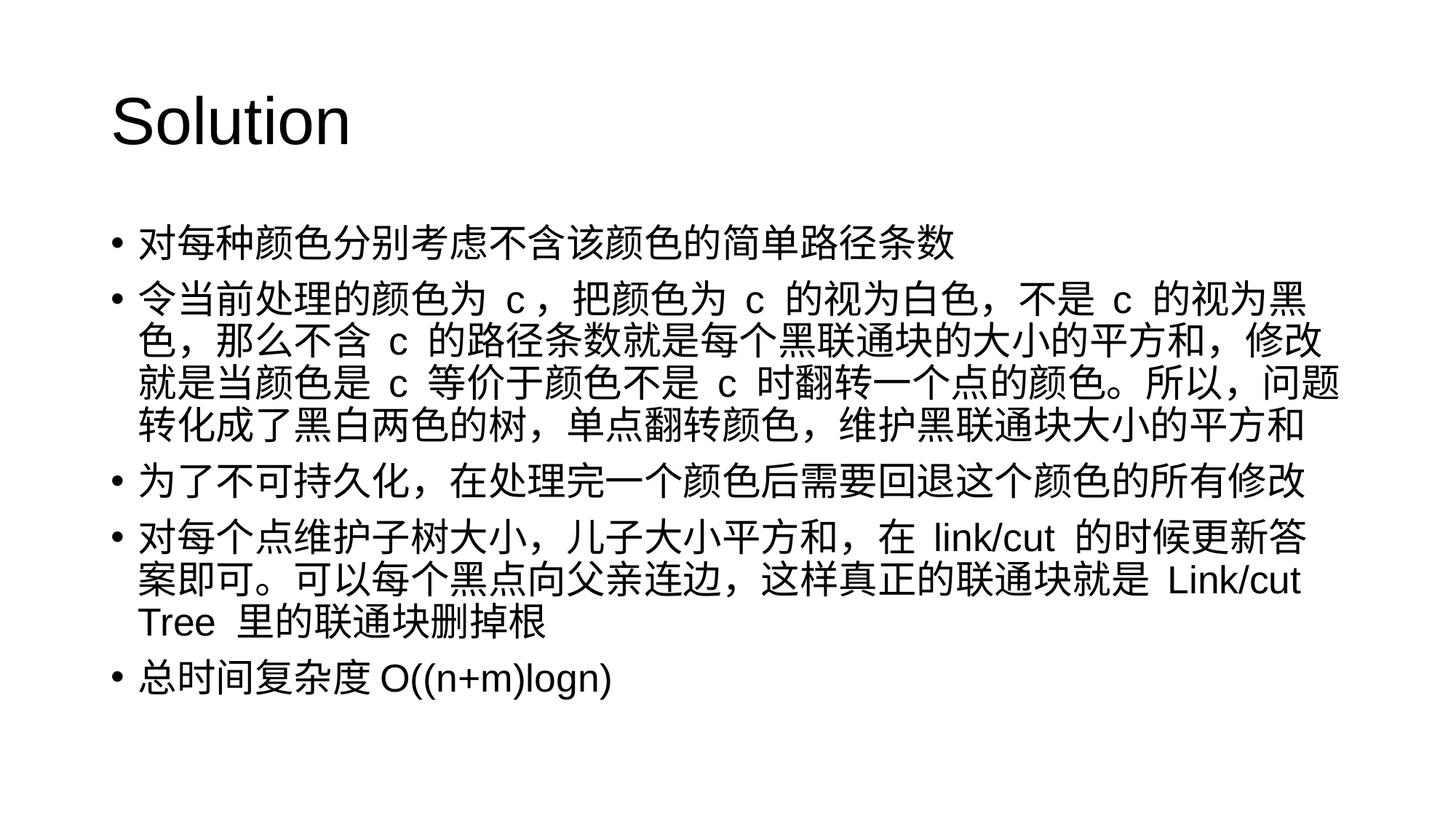

# Solution
对每种颜色分别考虑不含该颜色的简单路径条数
令当前处理的颜色为 c，把颜色为 c 的视为白色，不是 c 的视为黑色，那么不含 c 的路径条数就是每个黑联通块的大小的平方和，修改就是当颜色是 c 等价于颜色不是 c 时翻转一个点的颜色。所以，问题转化成了黑白两色的树，单点翻转颜色，维护黑联通块大小的平方和
为了不可持久化，在处理完一个颜色后需要回退这个颜色的所有修改
对每个点维护子树大小，儿子大小平方和，在 link/cut 的时候更新答案即可。可以每个黑点向父亲连边，这样真正的联通块就是 Link/cut Tree 里的联通块删掉根
总时间复杂度O((n+m)logn)